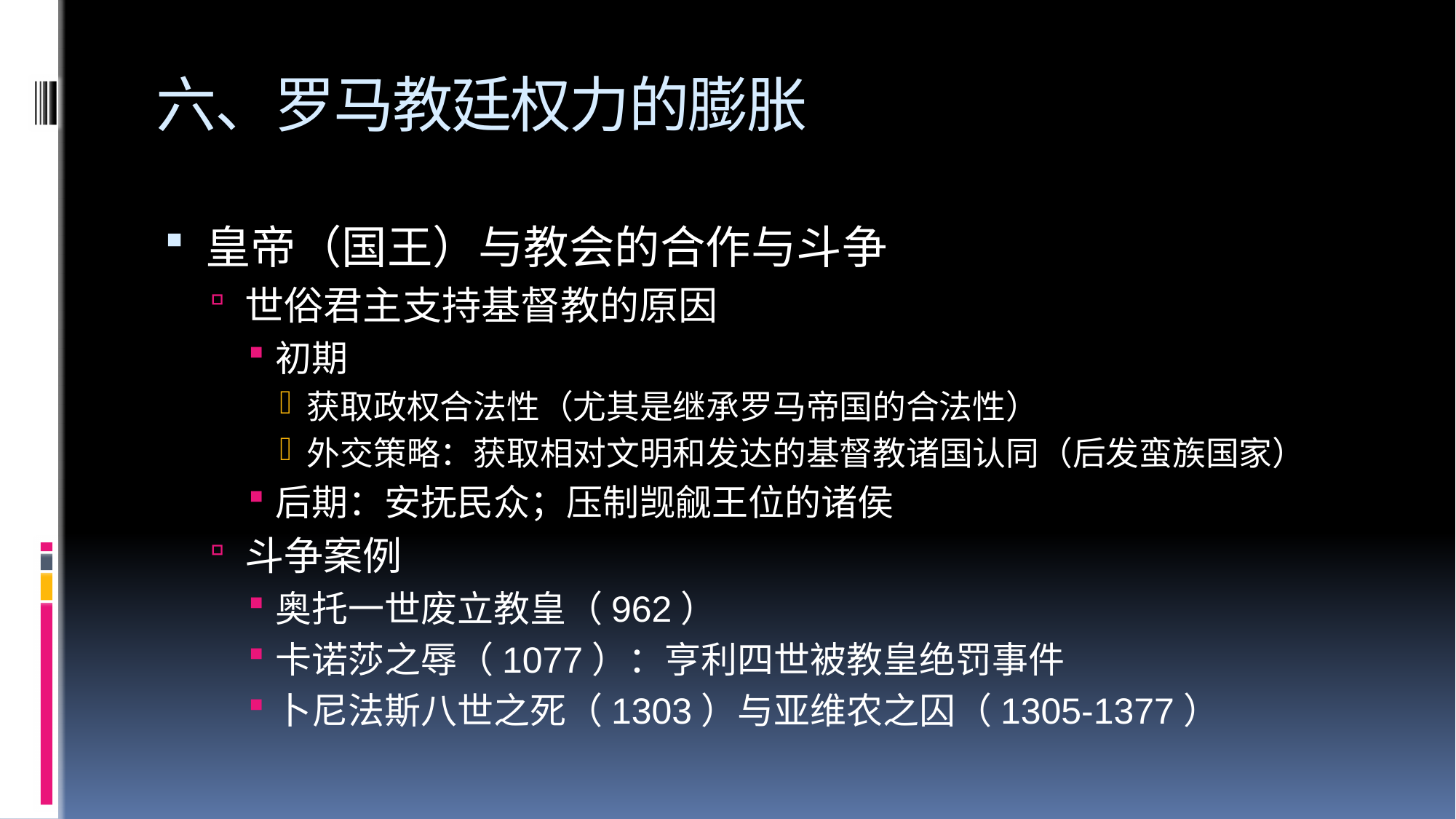

# 六、罗马教廷权力的膨胀
皇帝（国王）与教会的合作与斗争
世俗君主支持基督教的原因
初期
获取政权合法性（尤其是继承罗马帝国的合法性）
外交策略：获取相对文明和发达的基督教诸国认同（后发蛮族国家）
后期：安抚民众；压制觊觎王位的诸侯
斗争案例
奥托一世废立教皇（962）
卡诺莎之辱（1077）：亨利四世被教皇绝罚事件
卜尼法斯八世之死（1303）与亚维农之囚（1305-1377）